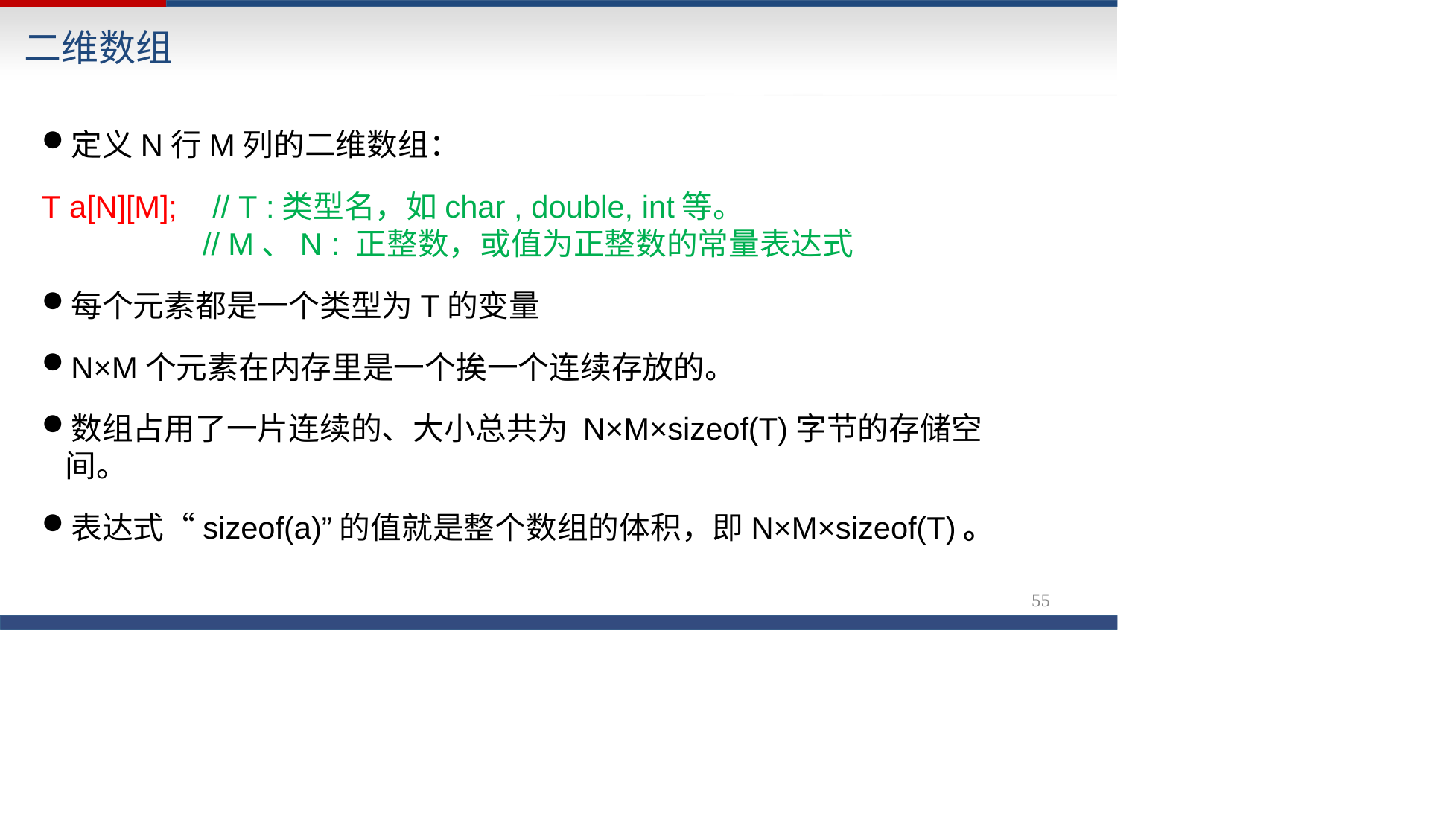

# 二维数组
定义N行M列的二维数组：

T a[N][M];	// T :类型名，如char , double, int等。
// M、N : 正整数，或值为正整数的常量表达式

每个元素都是一个类型为T的变量

N×M个元素在内存里是一个挨一个连续存放的。

数组占用了一片连续的、大小总共为 N×M×sizeof(T)字节的存储空间。

表达式“sizeof(a)”的值就是整个数组的体积，即N×M×sizeof(T)。
55